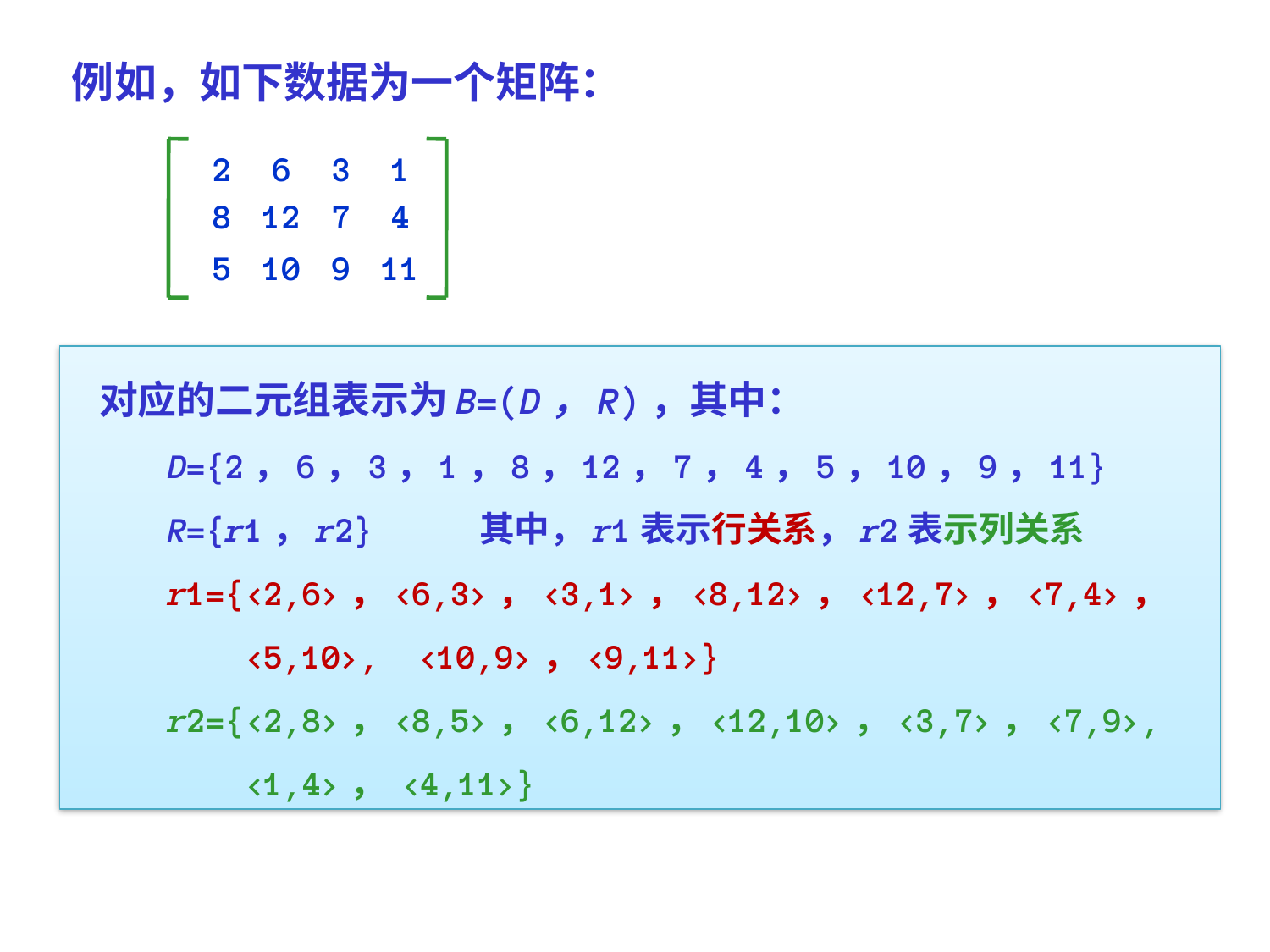

例如，如下数据为一个矩阵：
2
6
3
1
8
12
7
4
5
10
9
11
  对应的二元组表示为B=(D，R)，其中：
     D={2，6，3，1，8，12，7，4，5，10，9，11}
     R={r1，r2}     其中，r1表示行关系，r2表示列关系
     r1={<2,6>，<6,3>，<3,1>，<8,12>，<12,7>，<7,4>，
         <5,10>,  <10,9>，<9,11>}
     r2={<2,8>，<8,5>，<6,12>，<12,10>，<3,7>，<7,9>,
         <1,4>， <4,11>}